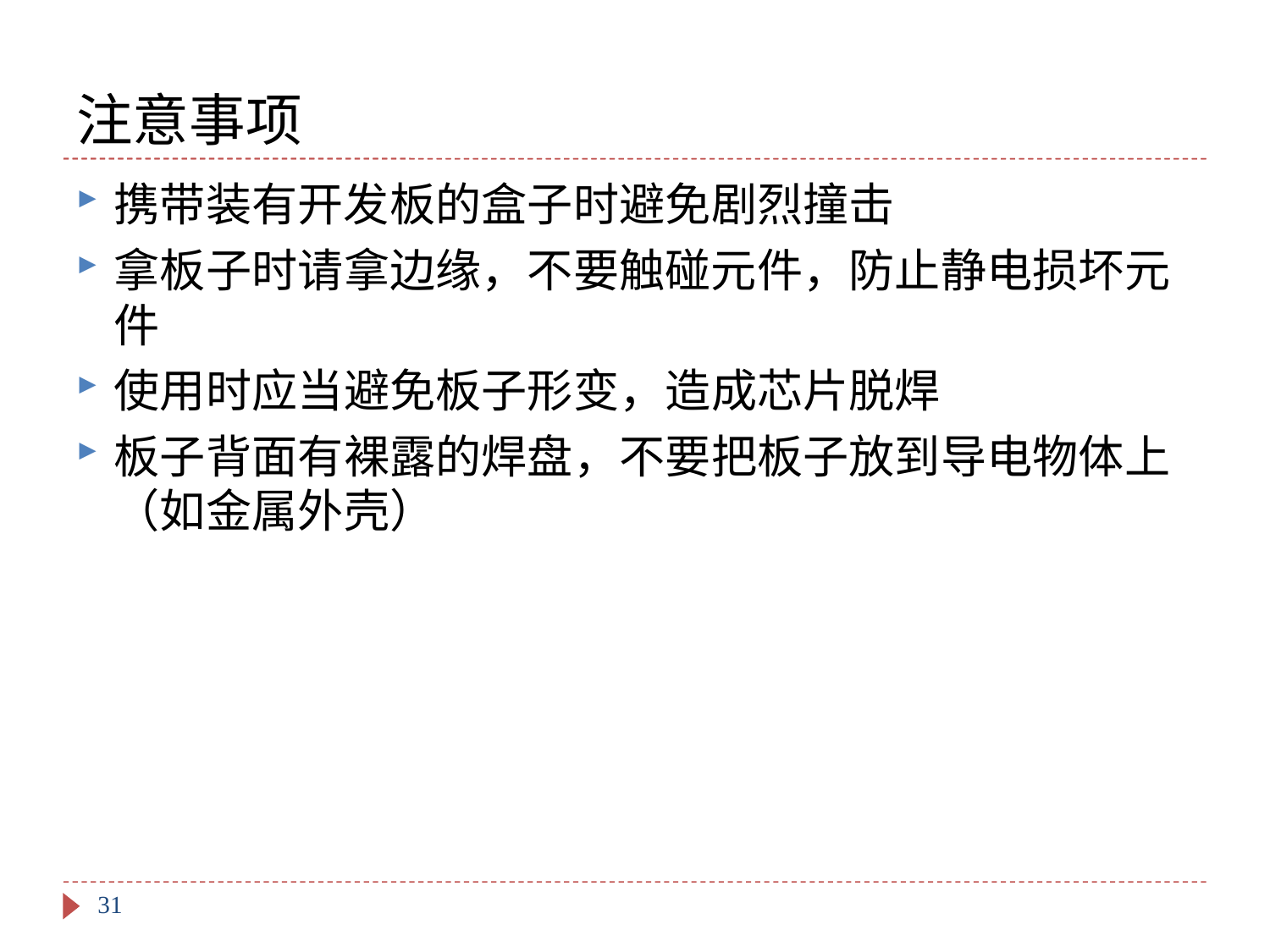

# 注意事项
携带装有开发板的盒子时避免剧烈撞击
拿板子时请拿边缘，不要触碰元件，防止静电损坏元件
使用时应当避免板子形变，造成芯片脱焊
板子背面有裸露的焊盘，不要把板子放到导电物体上（如金属外壳）

31